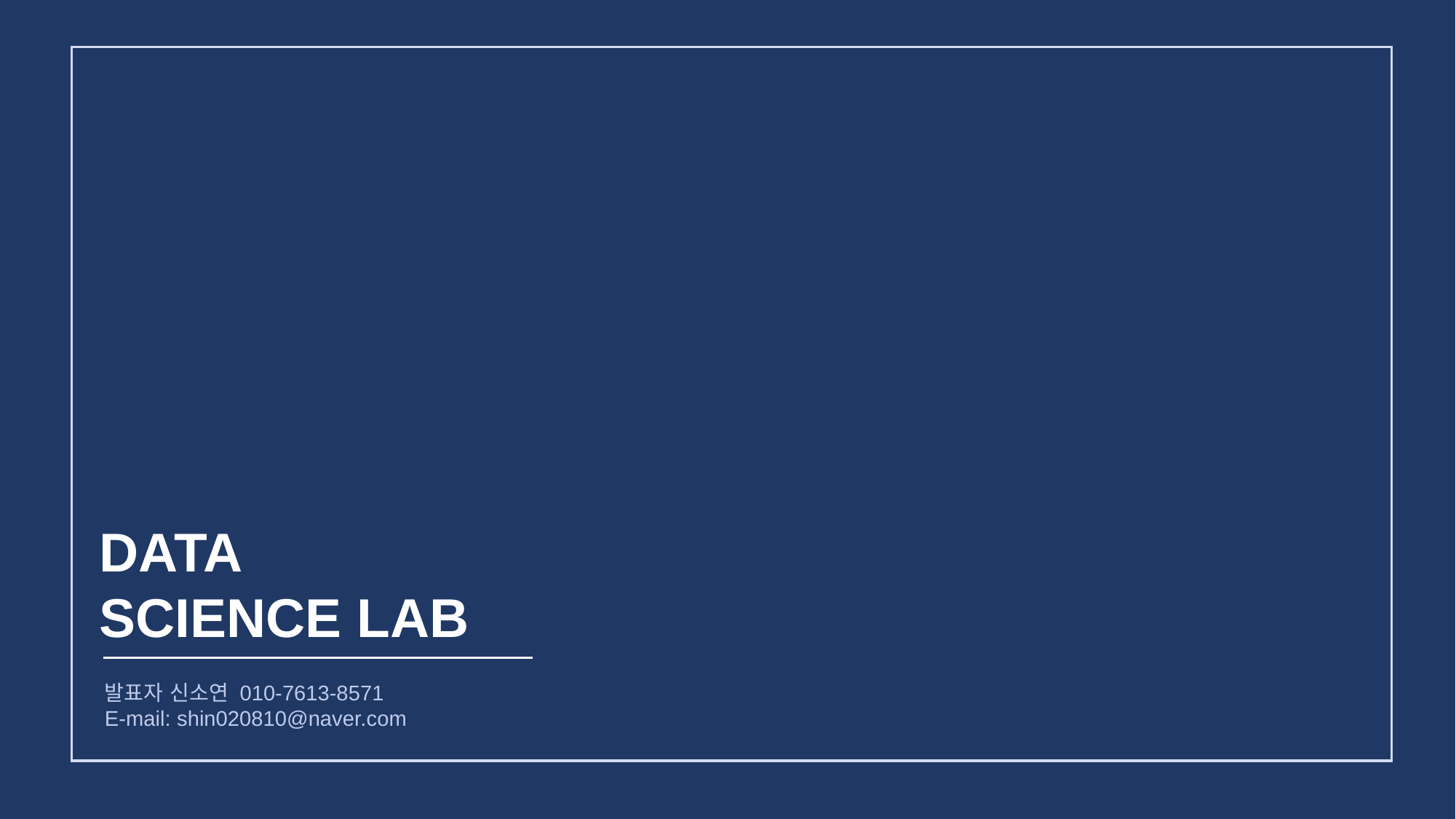

DATA
SCIENCE LAB
발표자 신소연 010-7613-8571
E-mail: shin020810@naver.com